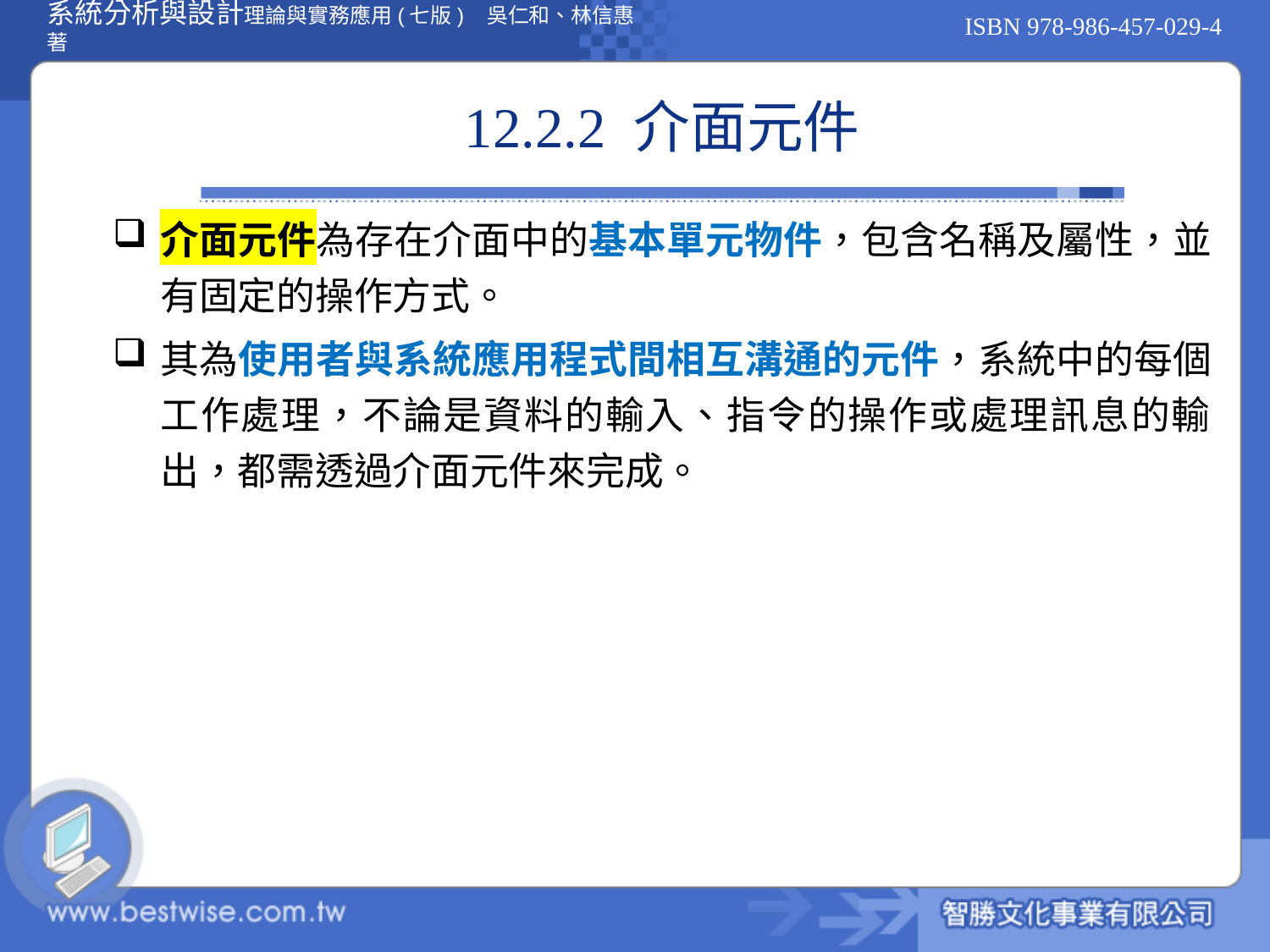

# 12.2.2 介面元件
介面元件為存在介面中的基本單元物件，包含名稱及屬性，並有固定的操作方式。
其為使用者與系統應用程式間相互溝通的元件，系統中的每個工作處理，不論是資料的輸入、指令的操作或處理訊息的輸出，都需透過介面元件來完成。